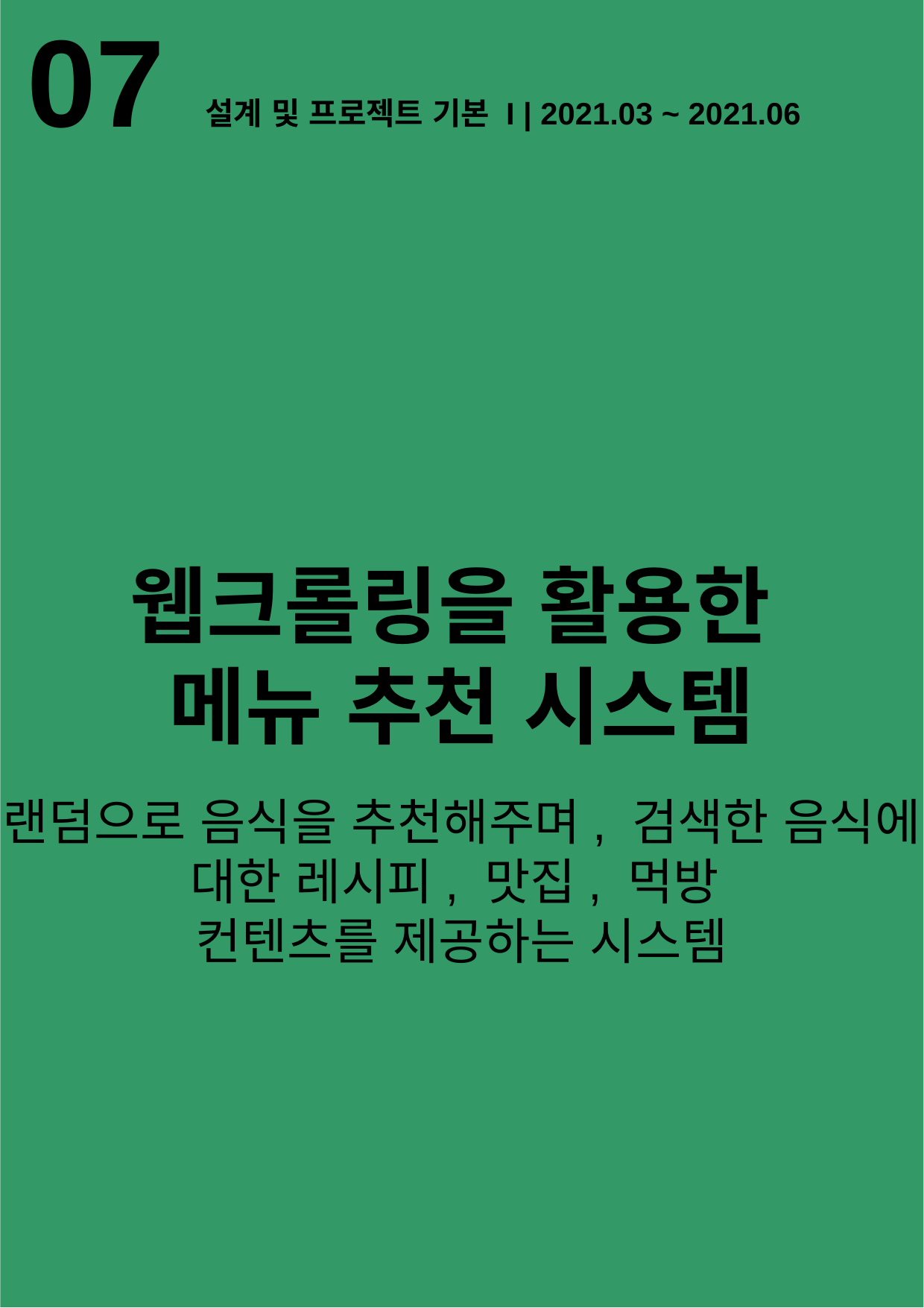

07

              설계 및 프로젝트 기본 I | 2021.03 ~ 2021.06
웹크롤링을 활용한
메뉴 추천 시스템
랜덤으로 음식을 추천해주며, 검색한 음식에 대한 레시피, 맛집, 먹방
컨텐츠를 제공하는 시스템